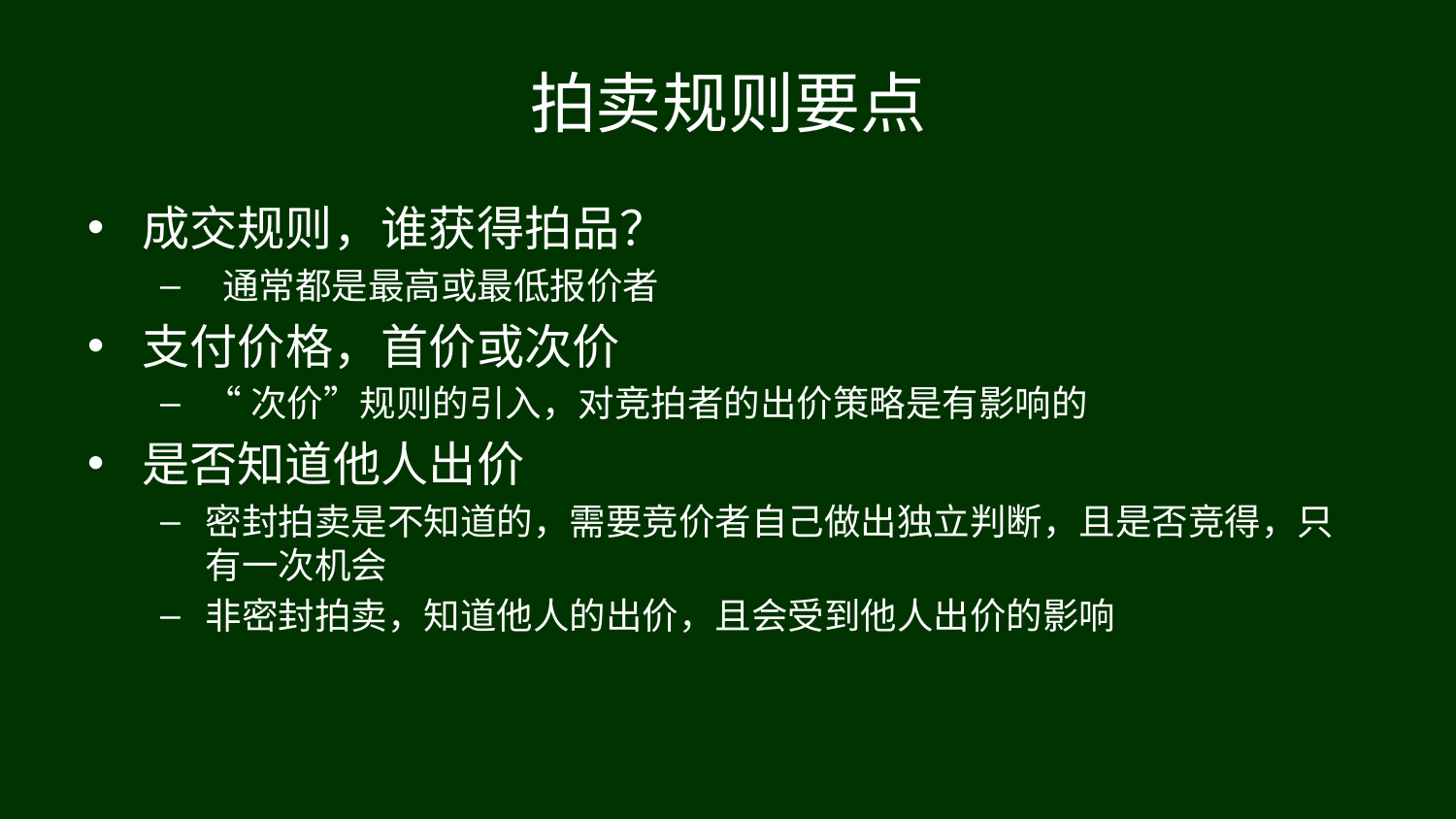

# 拍卖规则要点
成交规则，谁获得拍品？
 通常都是最高或最低报价者
支付价格，首价或次价
“次价”规则的引入，对竞拍者的出价策略是有影响的
是否知道他人出价
密封拍卖是不知道的，需要竞价者自己做出独立判断，且是否竞得，只有一次机会
非密封拍卖，知道他人的出价，且会受到他人出价的影响